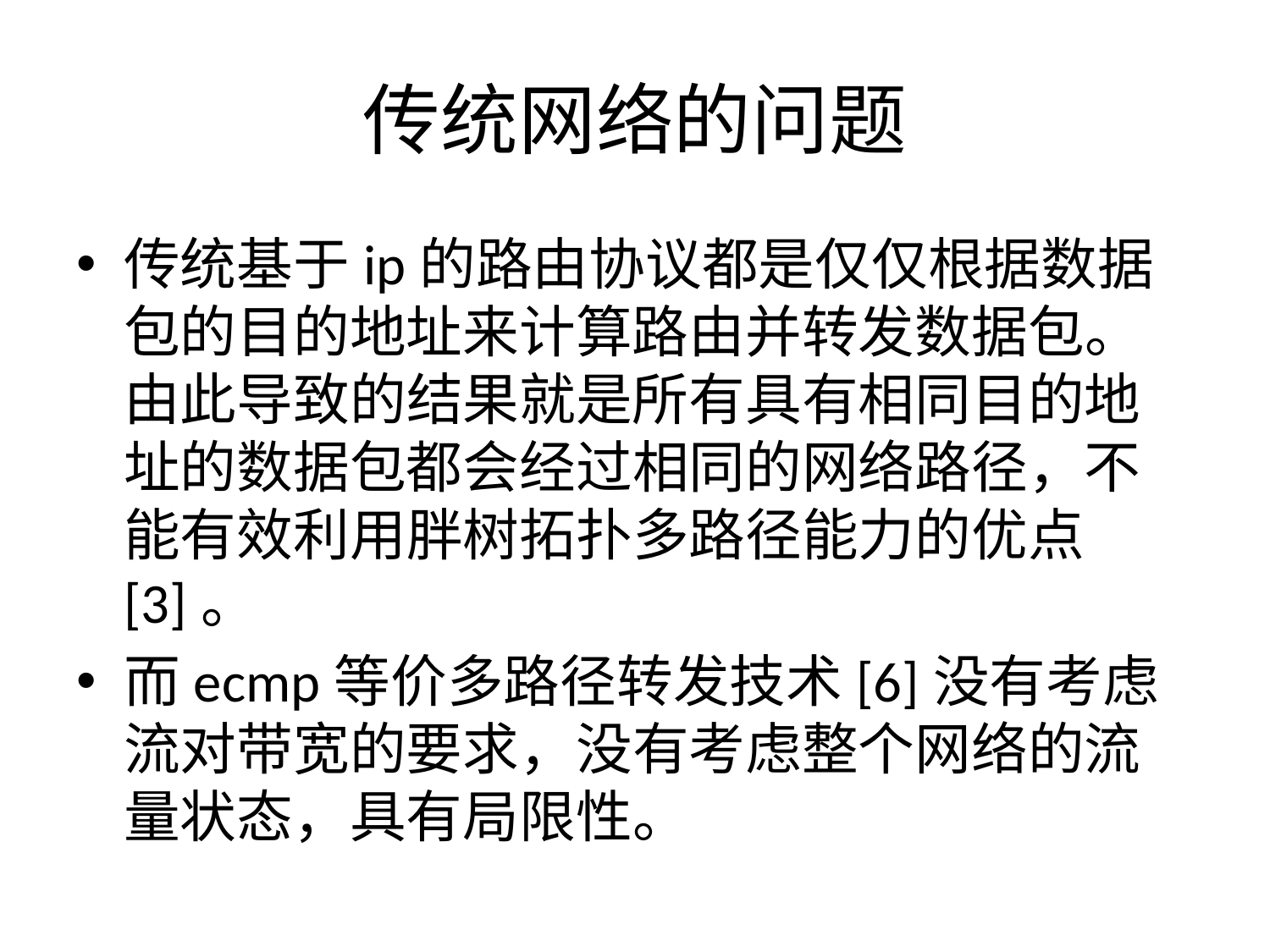

# 传统网络的问题
传统基于ip的路由协议都是仅仅根据数据包的目的地址来计算路由并转发数据包。由此导致的结果就是所有具有相同目的地址的数据包都会经过相同的网络路径，不能有效利用胖树拓扑多路径能力的优点[3]。
而ecmp等价多路径转发技术[6]没有考虑流对带宽的要求，没有考虑整个网络的流量状态，具有局限性。